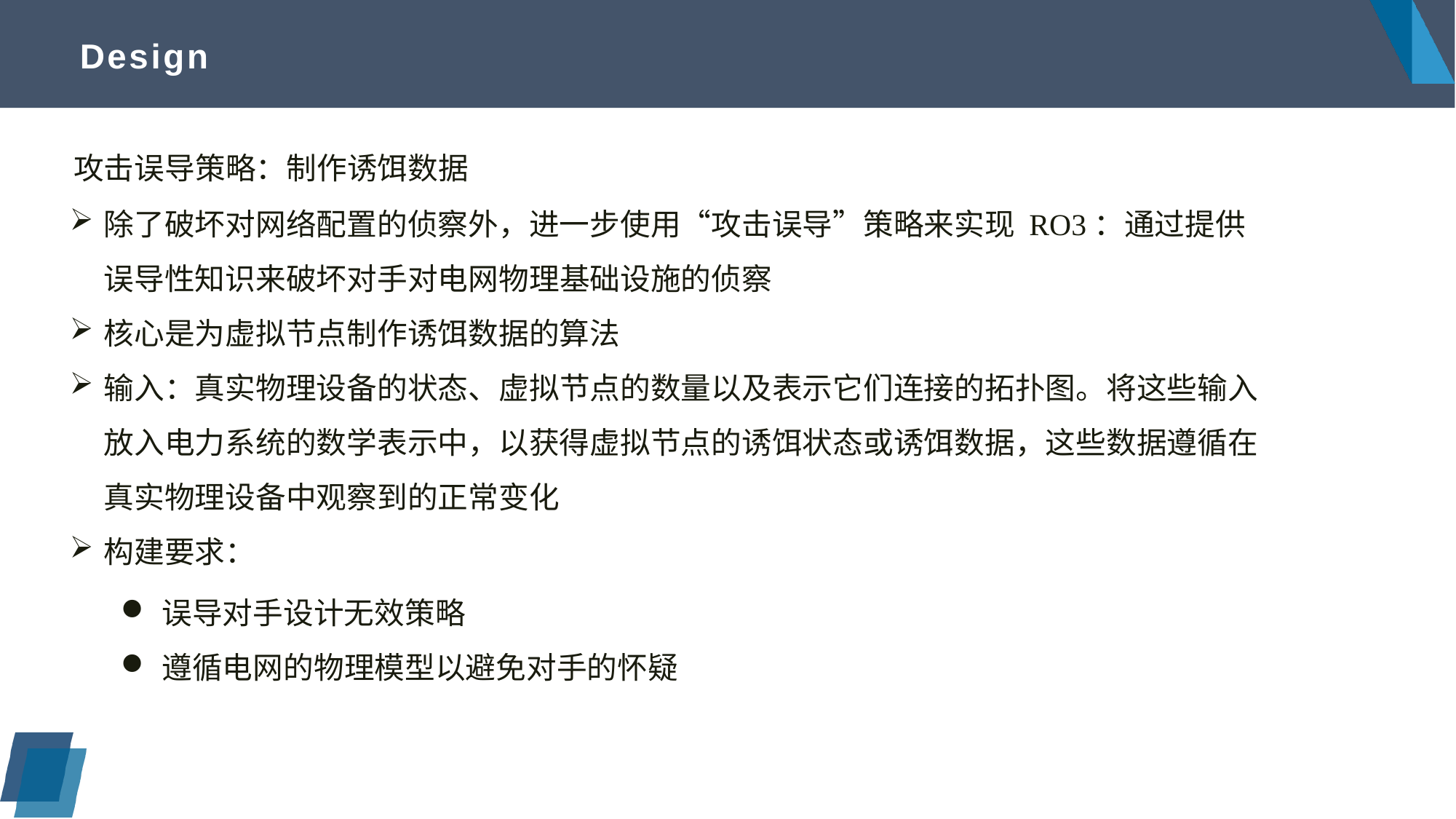

# Design
攻击误导策略：制作诱饵数据
除了破坏对网络配置的侦察外，进一步使用“攻击误导”策略来实现 RO3：通过提供误导性知识来破坏对手对电网物理基础设施的侦察
核心是为虚拟节点制作诱饵数据的算法
输入：真实物理设备的状态、虚拟节点的数量以及表示它们连接的拓扑图。将这些输入放入电力系统的数学表示中，以获得虚拟节点的诱饵状态或诱饵数据，这些数据遵循在真实物理设备中观察到的正常变化
构建要求：
误导对手设计无效策略
遵循电网的物理模型以避免对手的怀疑